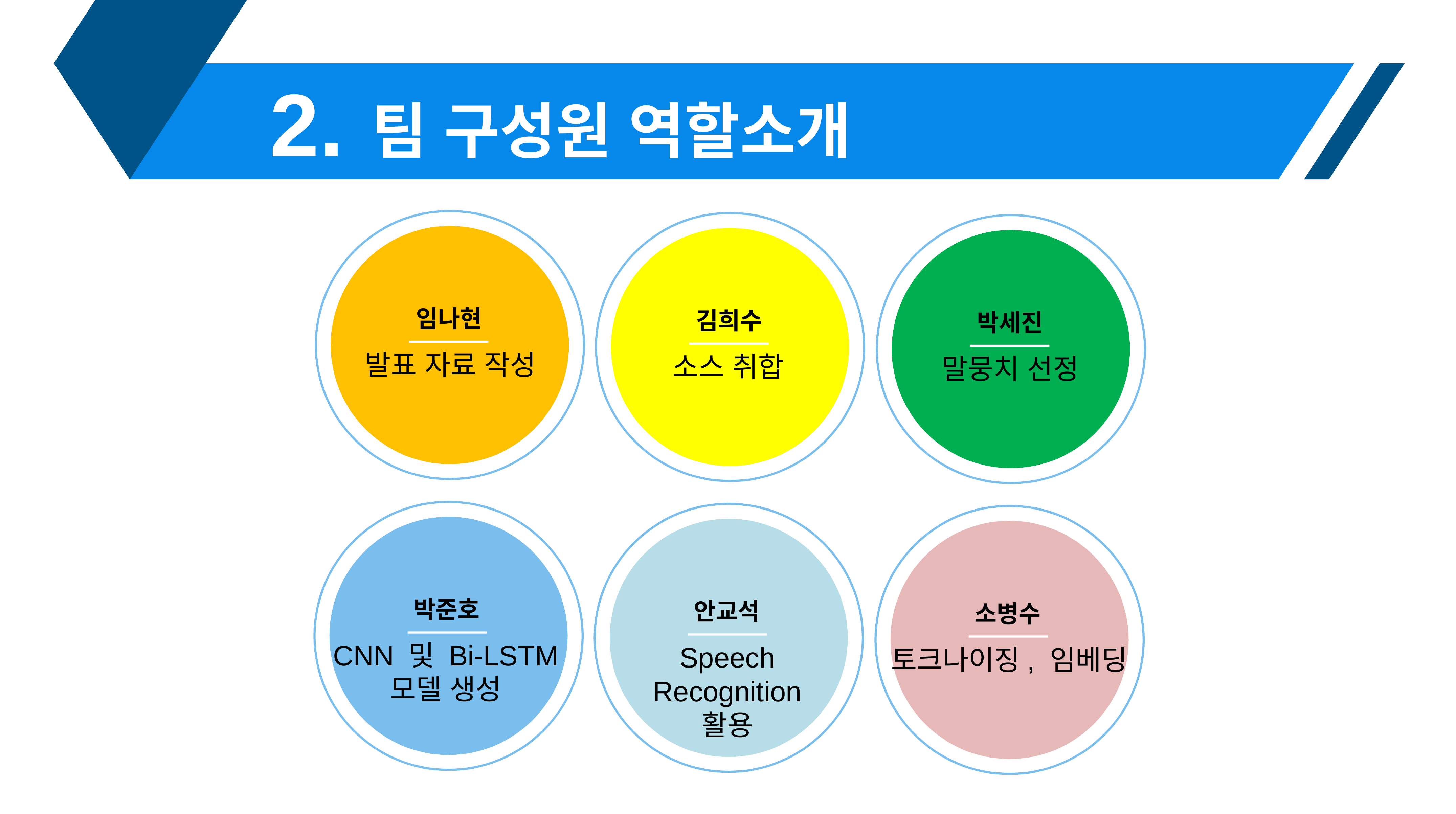

2.
팀 구성원 역할소개

임나현
김희수
박세진

발표 자료 작성
소스 취합
말뭉치 선정

박준호
안교석
소병수

CNN 및 Bi-LSTM
모델 생성
Speech
Recognition
활용
토크나이징, 임베딩